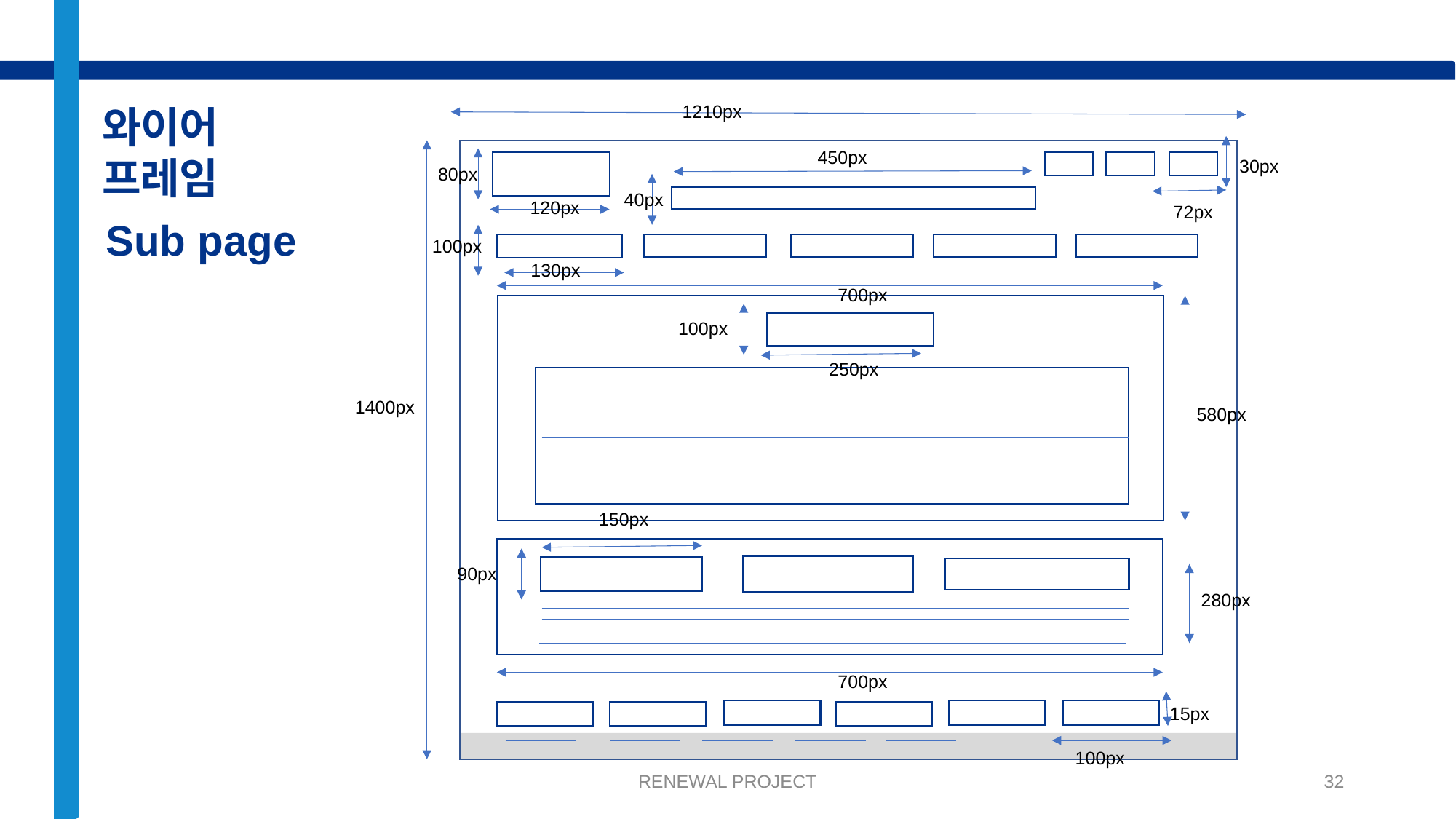

와이어 프레임
1210px

450px
30px

80px
40px

120px
72px
Sub page
100px

130px
700px

100px

250px

1400px
580px
150px

90px

280px
700px
15px

100px
RENEWAL PROJECT
32